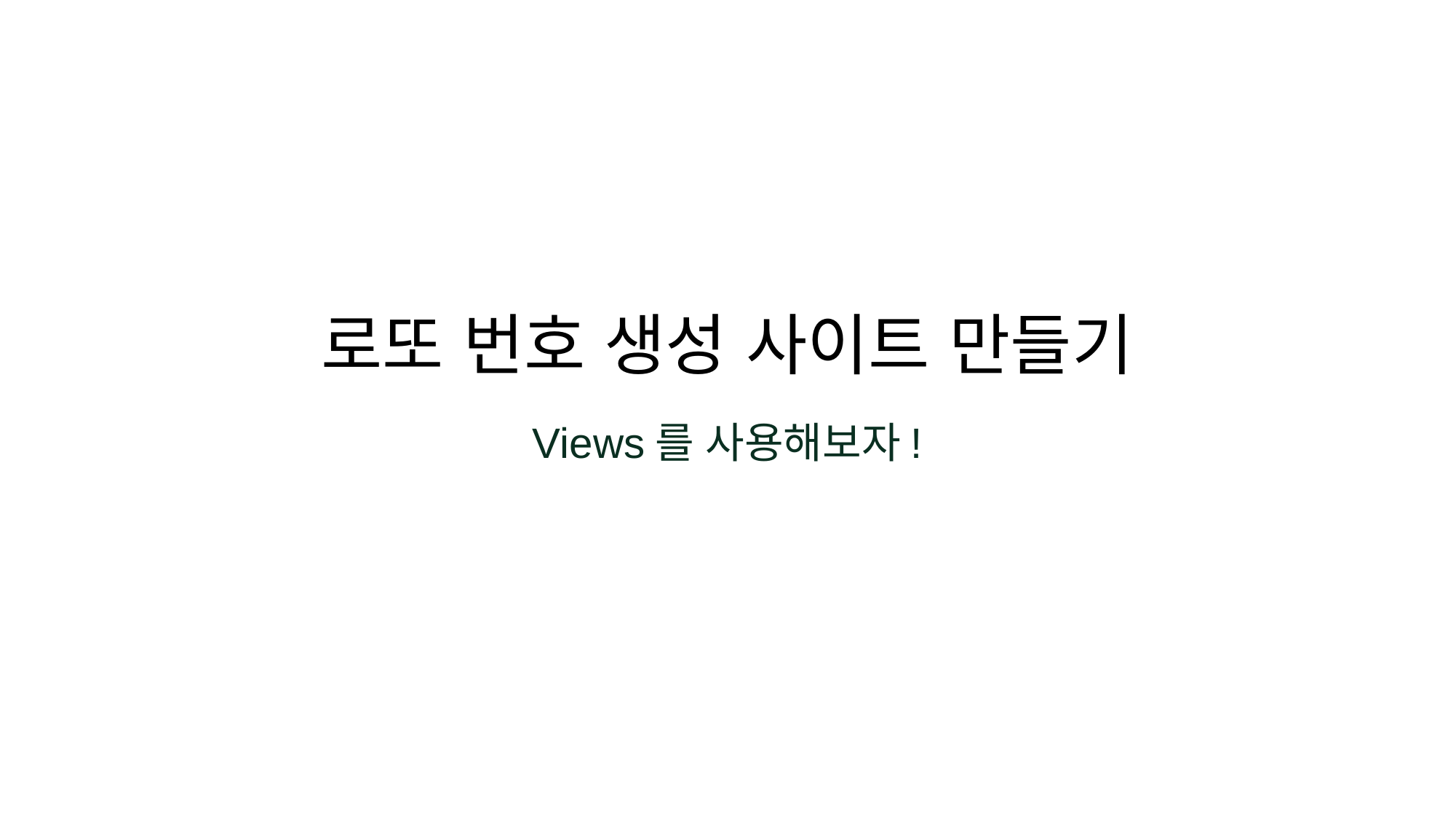

로또 번호 생성 사이트 만들기
Views를 사용해보자!